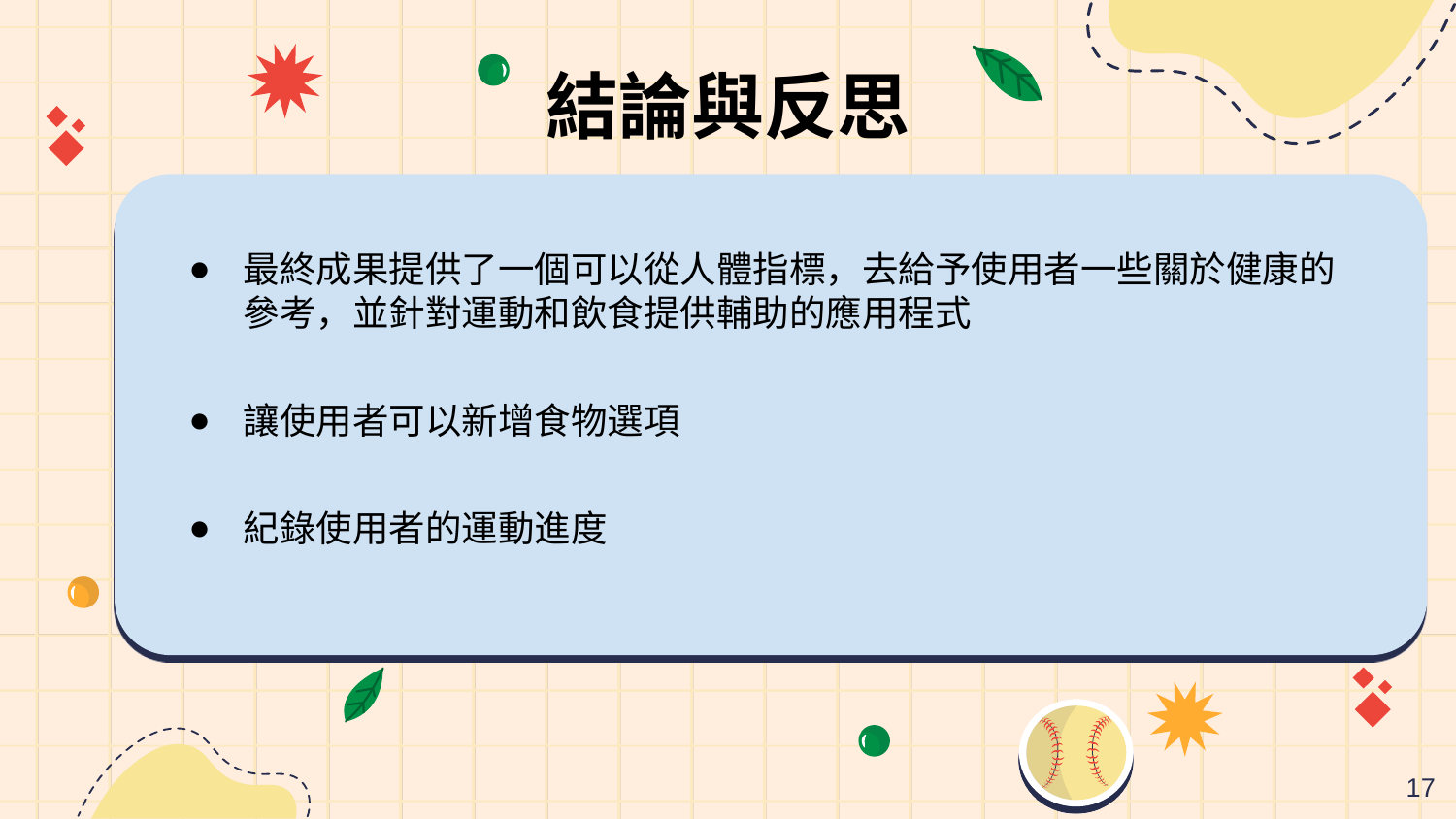

結論與反思

最終成果提供了一個可以從人體指標，去給予使用者一些關於健康的參考，並針對運動和飲食提供輔助的應用程式

讓使用者可以新增食物選項

紀錄使用者的運動進度

17